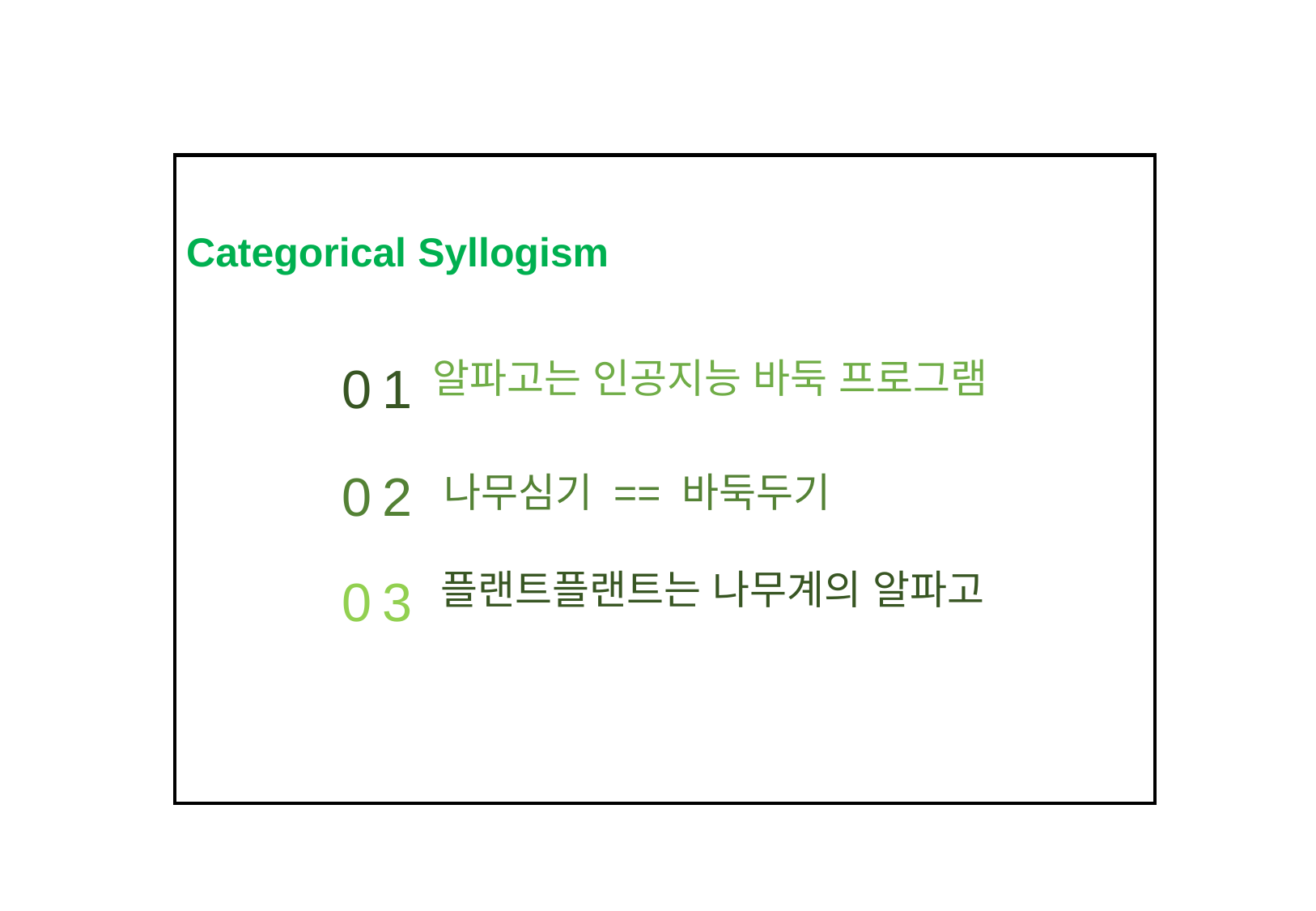

Categorical Syllogism
0 1
알파고는 인공지능 바둑 프로그램
0 2
  나무심기 == 바둑두기
0 3
  플랜트플랜트는 나무계의 알파고